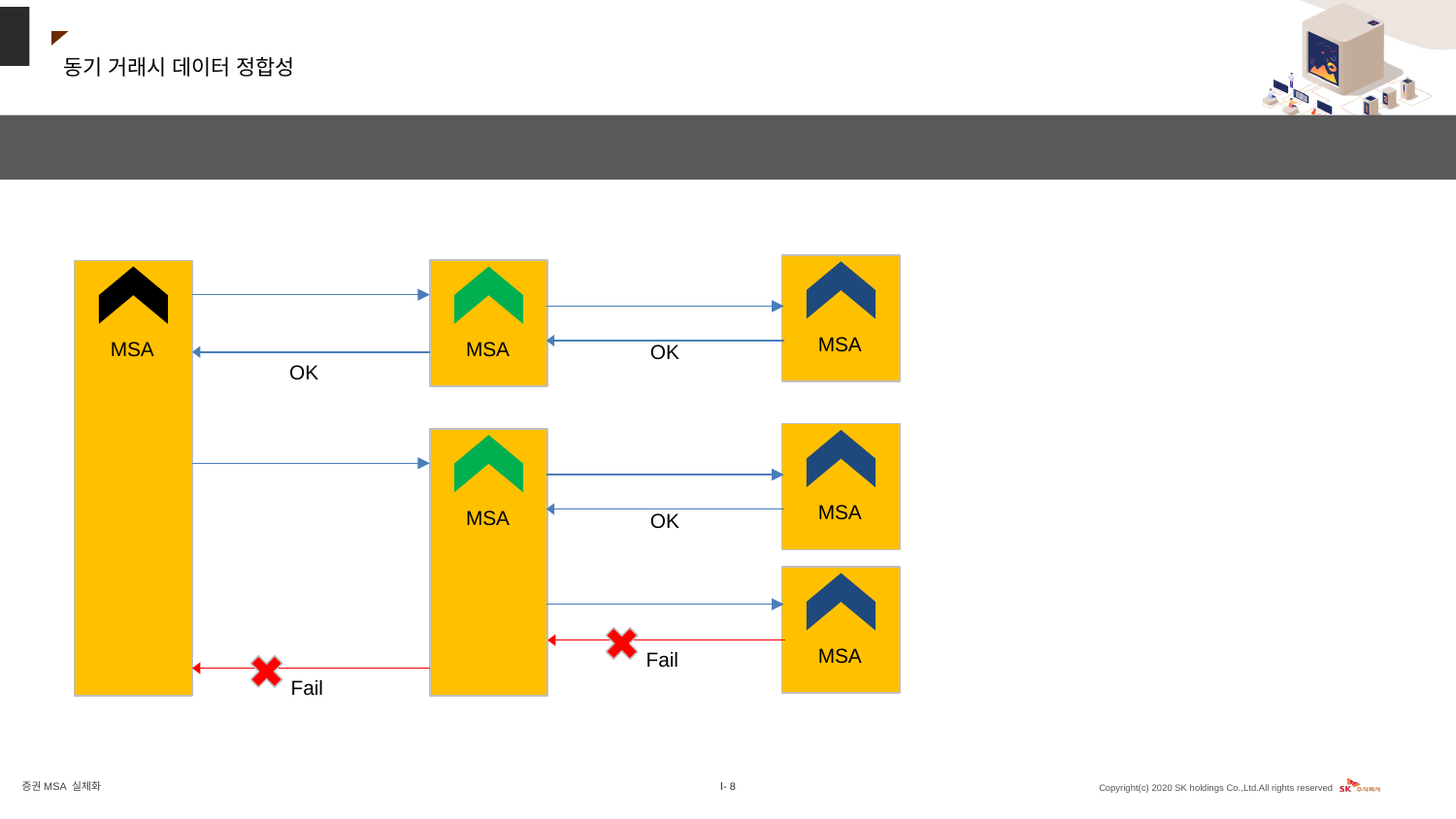

동기 거래시 데이터 정합성
여러 개의 서비스 호출 시 특정 컴포넌트에서 장애 발생시 전체를 원복하는 방법은?

MSA

MSA

MSA
OK
OK

MSA

MSA
OK

MSA

Fail

Fail